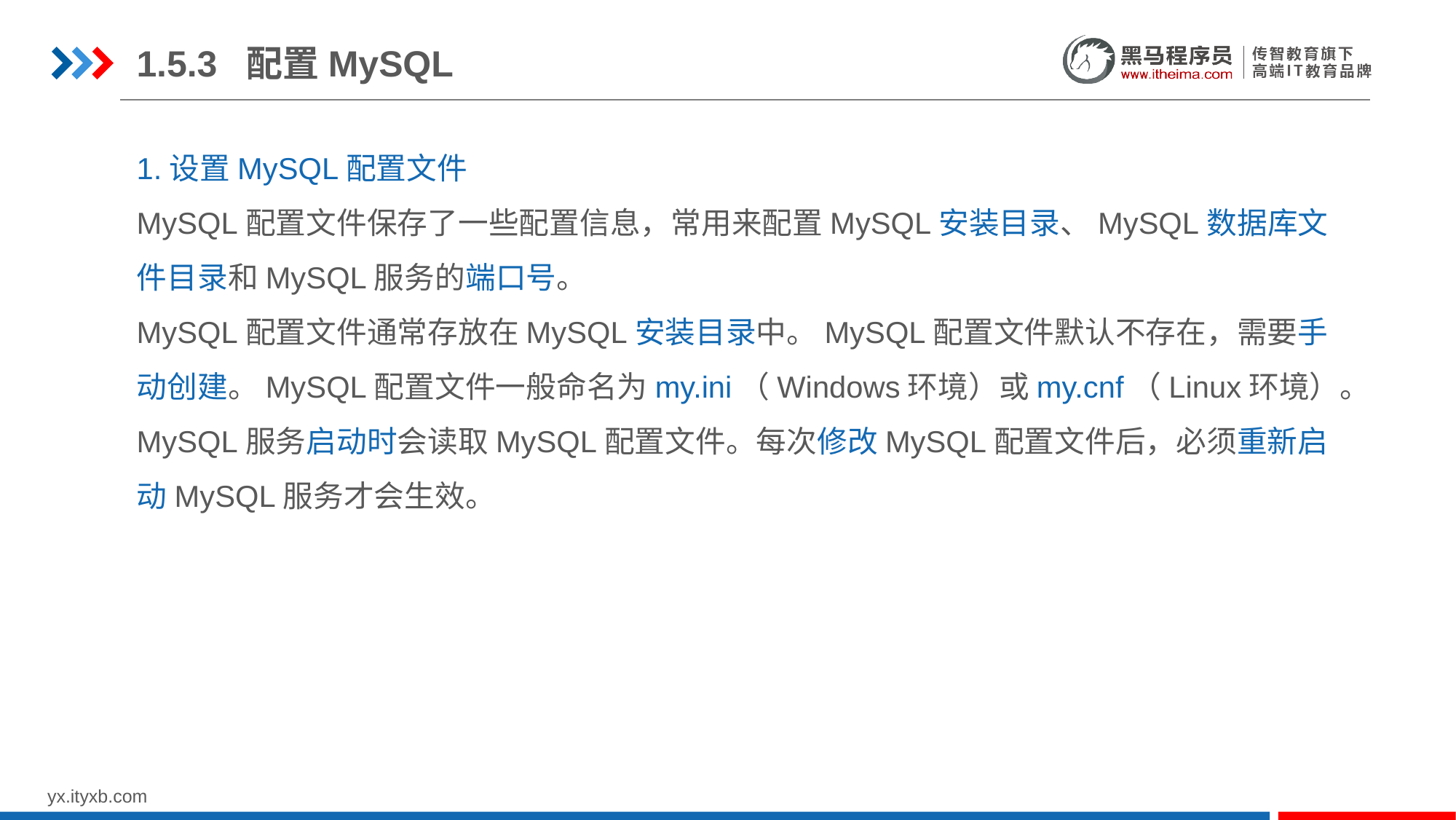

1.5.3  配置MySQL
1.设置MySQL配置文件
MySQL配置文件保存了一些配置信息，常用来配置MySQL安装目录、MySQL数据库文件目录和MySQL服务的端口号。
MySQL配置文件通常存放在MySQL安装目录中。MySQL配置文件默认不存在，需要手动创建。MySQL配置文件一般命名为my.ini（Windows环境）或my.cnf（Linux环境）。
MySQL服务启动时会读取MySQL配置文件。每次修改MySQL配置文件后，必须重新启动MySQL服务才会生效。